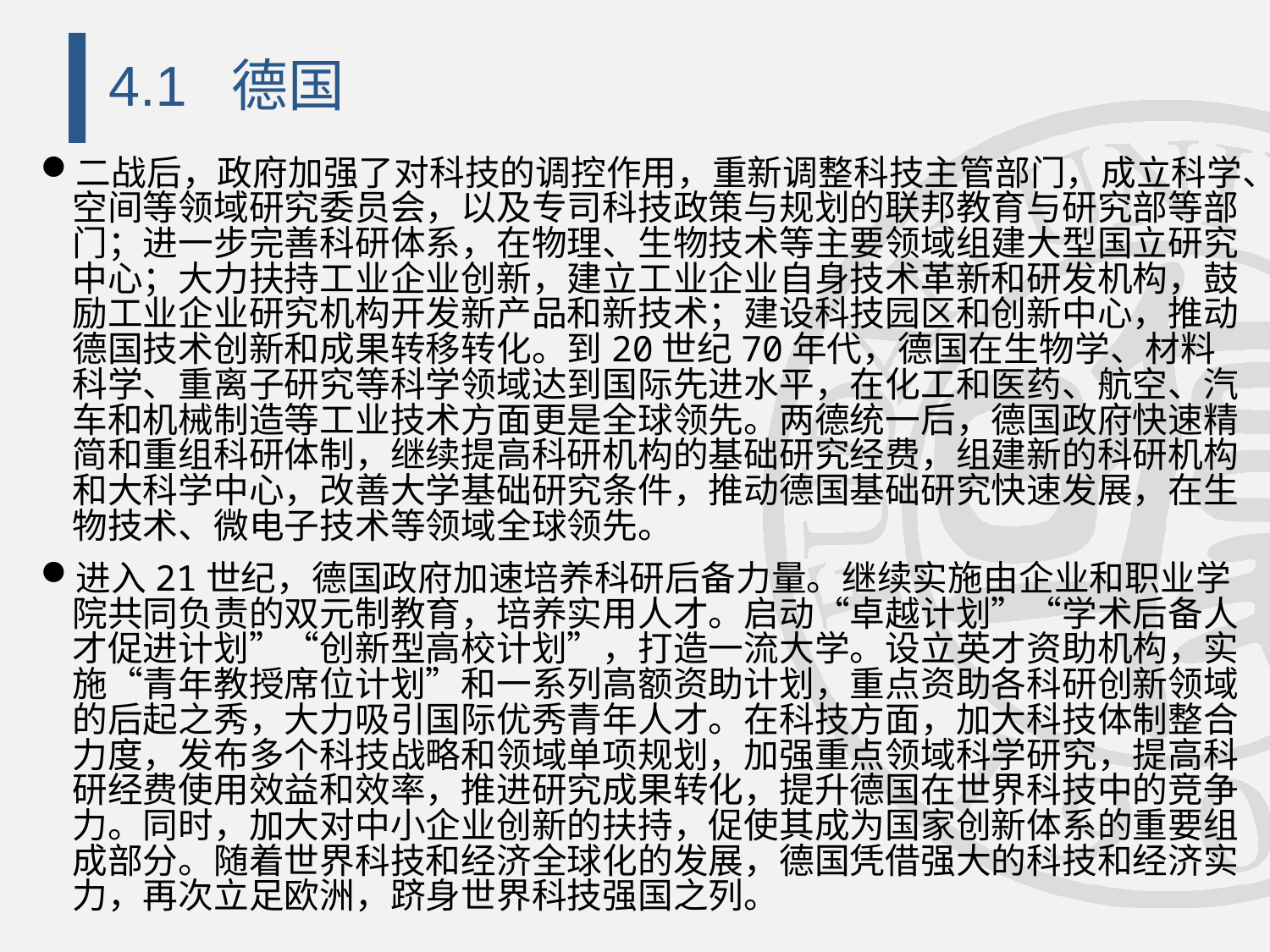

# 4.1  德国
二战后，政府加强了对科技的调控作用，重新调整科技主管部门，成立科学、空间等领域研究委员会，以及专司科技政策与规划的联邦教育与研究部等部门；进一步完善科研体系，在物理、生物技术等主要领域组建大型国立研究中心；大力扶持工业企业创新，建立工业企业自身技术革新和研发机构，鼓励工业企业研究机构开发新产品和新技术；建设科技园区和创新中心，推动德国技术创新和成果转移转化。到20世纪70年代，德国在生物学、材料科学、重离子研究等科学领域达到国际先进水平，在化工和医药、航空、汽车和机械制造等工业技术方面更是全球领先。两德统一后，德国政府快速精简和重组科研体制，继续提高科研机构的基础研究经费，组建新的科研机构和大科学中心，改善大学基础研究条件，推动德国基础研究快速发展，在生物技术、微电子技术等领域全球领先。
进入21世纪，德国政府加速培养科研后备力量。继续实施由企业和职业学院共同负责的双元制教育，培养实用人才。启动“卓越计划”“学术后备人才促进计划”“创新型高校计划”，打造一流大学。设立英才资助机构，实施“青年教授席位计划”和一系列高额资助计划，重点资助各科研创新领域的后起之秀，大力吸引国际优秀青年人才。在科技方面，加大科技体制整合力度，发布多个科技战略和领域单项规划，加强重点领域科学研究，提高科研经费使用效益和效率，推进研究成果转化，提升德国在世界科技中的竞争力。同时，加大对中小企业创新的扶持，促使其成为国家创新体系的重要组成部分。随着世界科技和经济全球化的发展，德国凭借强大的科技和经济实力，再次立足欧洲，跻身世界科技强国之列。